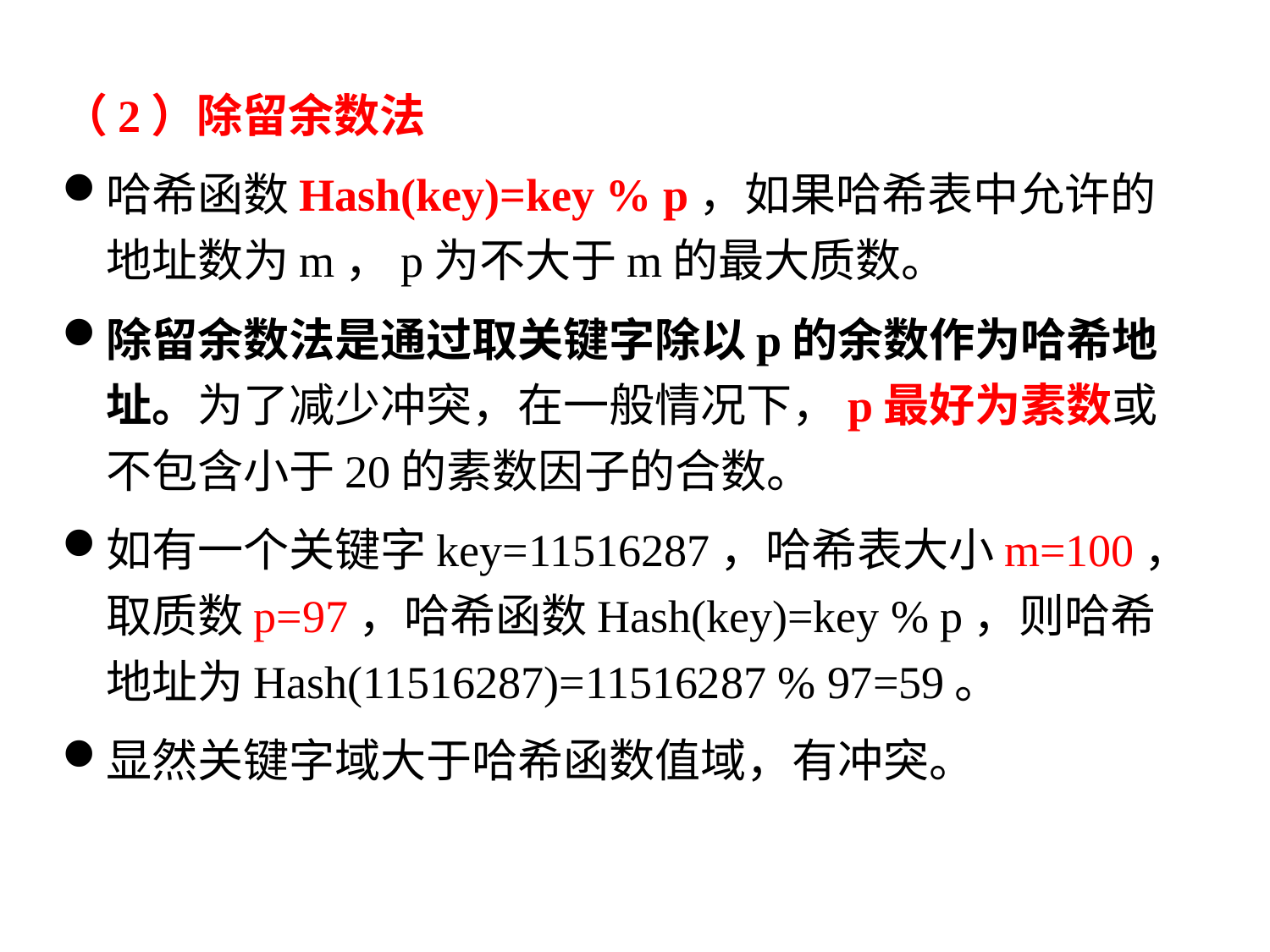

（2）除留余数法
哈希函数Hash(key)=key % p，如果哈希表中允许的地址数为m，p为不大于m的最大质数。
除留余数法是通过取关键字除以p的余数作为哈希地址。为了减少冲突，在一般情况下，p最好为素数或不包含小于20的素数因子的合数。
如有一个关键字key=11516287，哈希表大小m=100，取质数p=97，哈希函数Hash(key)=key % p，则哈希地址为Hash(11516287)=11516287 % 97=59。
显然关键字域大于哈希函数值域，有冲突。